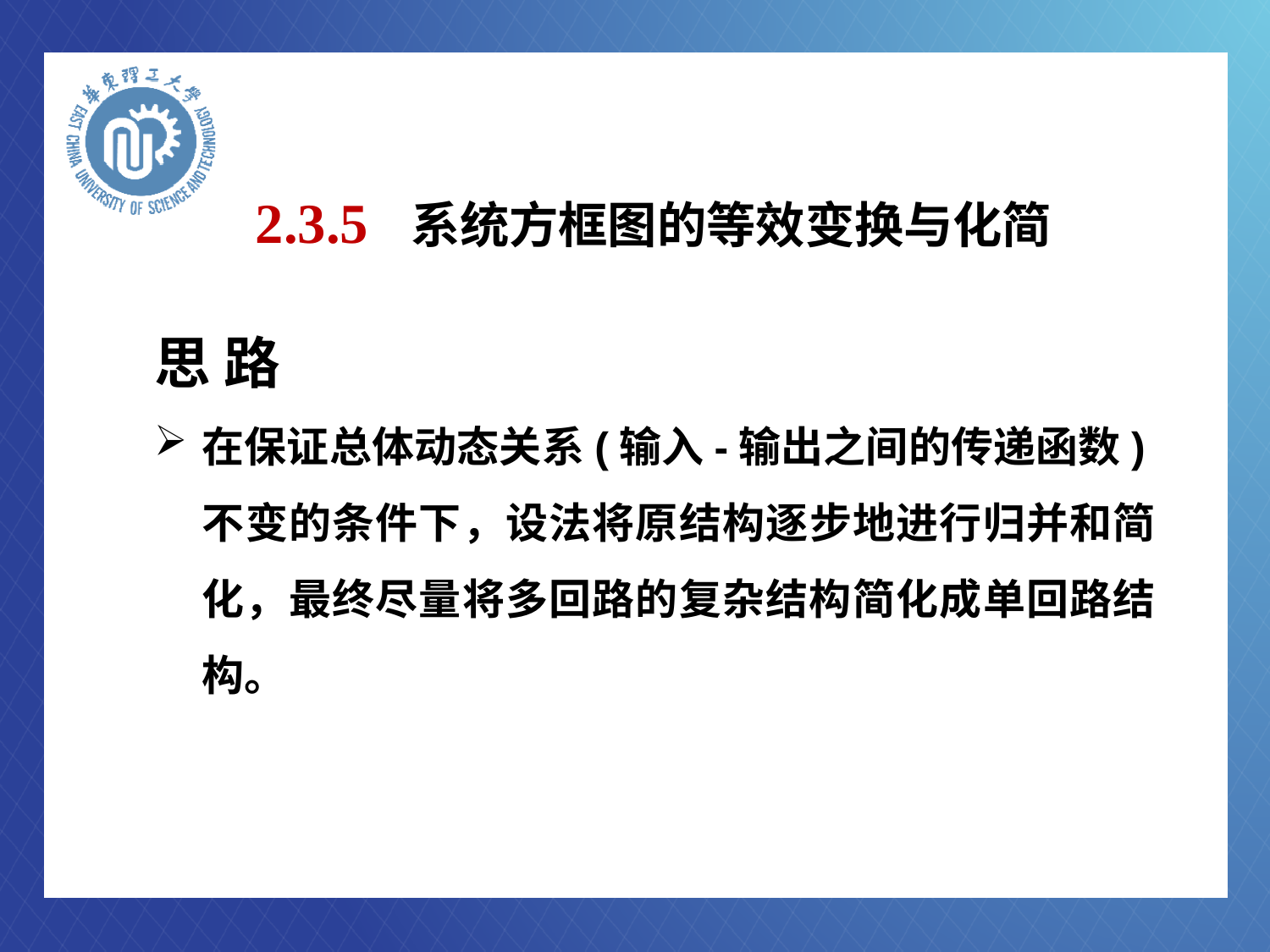

# 2.3.5  系统方框图的等效变换与化简
思 路
在保证总体动态关系(输入-输出之间的传递函数)不变的条件下，设法将原结构逐步地进行归并和简化，最终尽量将多回路的复杂结构简化成单回路结构。